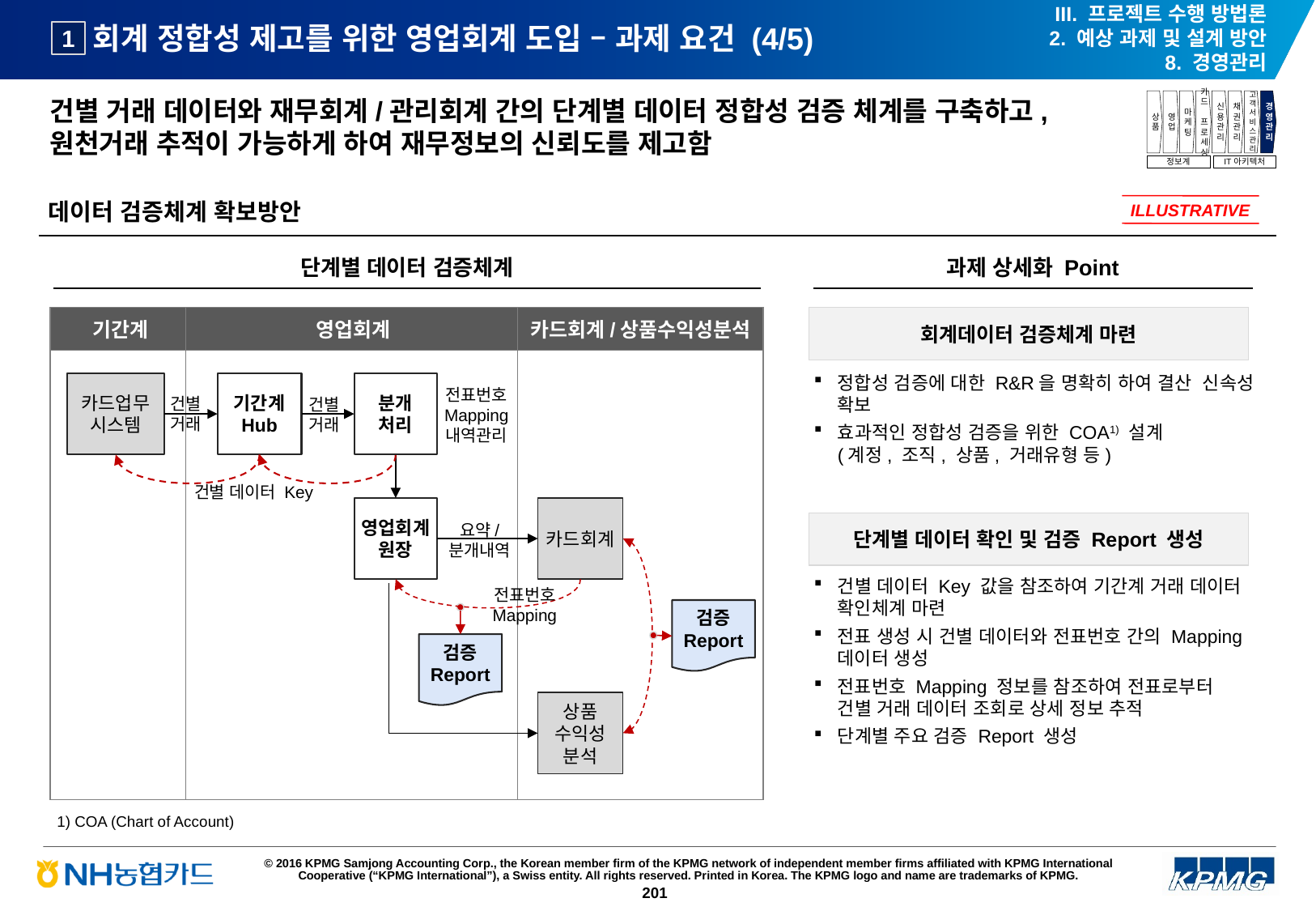

III. 프로젝트 수행 방법론
2. 예상 과제 및 설계 방안
8. 경영관리
# 회계 정합성 제고를 위한 영업회계 도입 – 과제 요건 (4/5)
1
건별 거래 데이터와 재무회계/관리회계 간의 단계별 데이터 정합성 검증 체계를 구축하고, 원천거래 추적이 가능하게 하여 재무정보의 신뢰도를 제고함
상품
영업
마케팅
카드
프로세싱
신용관리
채권관리
고객서비스관리
경영관리
정보계
IT아키텍처
데이터 검증체계 확보방안
ILLUSTRATIVE
단계별 데이터 검증체계
과제 상세화 Point
기간계
영업회계
카드회계/상품수익성분석
회계데이터 검증체계 마련

정합성 검증에 대한 R&R을 명확히 하여 결산  신속성 확보
효과적인 정합성 검증을 위한 COA1) 설계
(계정, 조직, 상품, 거래유형 등)
카드업무
시스템
기간계
Hub
분개
처리
전표번호 Mapping
내역관리
건별 거래
건별 거래
건별 데이터 Key
영업회계
원장
카드회계
단계별 데이터 확인 및 검증 Report 생성
요약/
분개내역
건별 데이터 Key 값을 참조하여 기간계 거래 데이터 확인체계 마련
전표 생성 시 건별 데이터와 전표번호 간의 Mapping 데이터 생성
전표번호 Mapping 정보를 참조하여 전표로부터 건별 거래 데이터 조회로 상세 정보 추적
단계별 주요 검증 Report 생성
전표번호 Mapping
검증
Report

검증
Report
상품
수익성
분석
1) COA (Chart of Account)